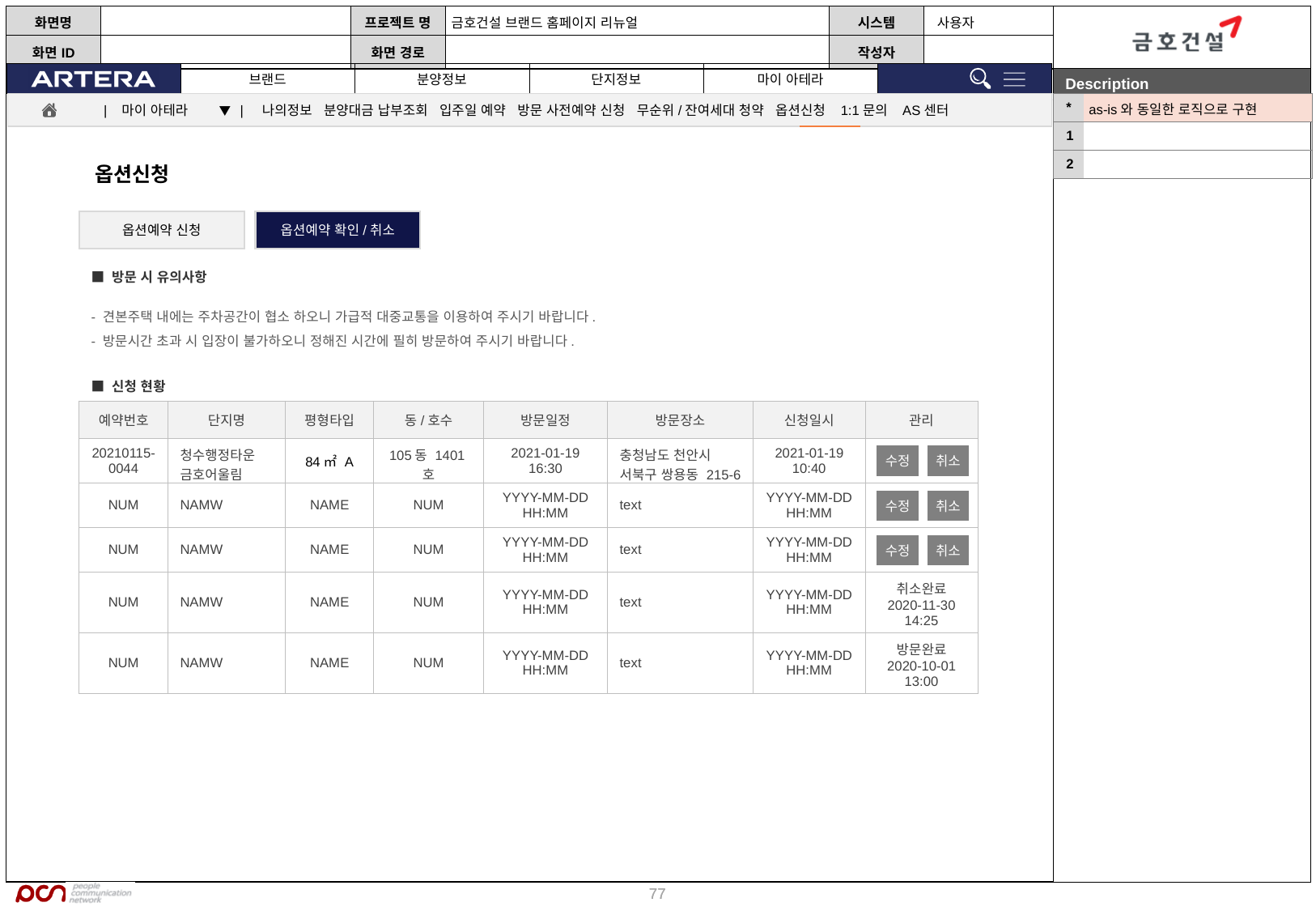

| \* | as-is와 동일한 로직으로 구현 |
| --- | --- |
| 1 |  |
| 2 |  |
|   마이 아테라        ▼  |    나의정보   분양대금 납부조회   입주일 예약   방문 사전예약 신청   무순위/잔여세대 청약   옵션신청   1:1문의   AS센터

옵션신청
옵션예약 신청
옵션예약 확인/취소
■ 방문 시 유의사항
- 견본주택 내에는 주차공간이 협소 하오니 가급적 대중교통을 이용하여 주시기 바랍니다.
- 방문시간 초과 시 입장이 불가하오니 정해진 시간에 필히 방문하여 주시기 바랍니다.
■ 신청 현황
| 예약번호 | 단지명 | 평형타입 | 동/호수 | 방문일정 | 방문장소 | 신청일시 | 관리 |
| --- | --- | --- | --- | --- | --- | --- | --- |
| 20210115-0044 | 청수행정타운 금호어울림 | 84㎡ A | 105동 1401호 | 2021-01-19 16:30 | 충청남도 천안시 서북구 쌍용동 215-6 | 2021-01-19 10:40 |  |
| NUM | NAMW | NAME | NUM | YYYY-MM-DD HH:MM | text | YYYY-MM-DD HH:MM |  |
| NUM | NAMW | NAME | NUM | YYYY-MM-DD HH:MM | text | YYYY-MM-DD HH:MM |  |
| NUM | NAMW | NAME | NUM | YYYY-MM-DD HH:MM | text | YYYY-MM-DD HH:MM | 취소완료 2020-11-30 14:25 |
| NUM | NAMW | NAME | NUM | YYYY-MM-DD HH:MM | text | YYYY-MM-DD HH:MM | 방문완료 2020-10-01 13:00 |
수정
취소
수정
취소
수정
취소